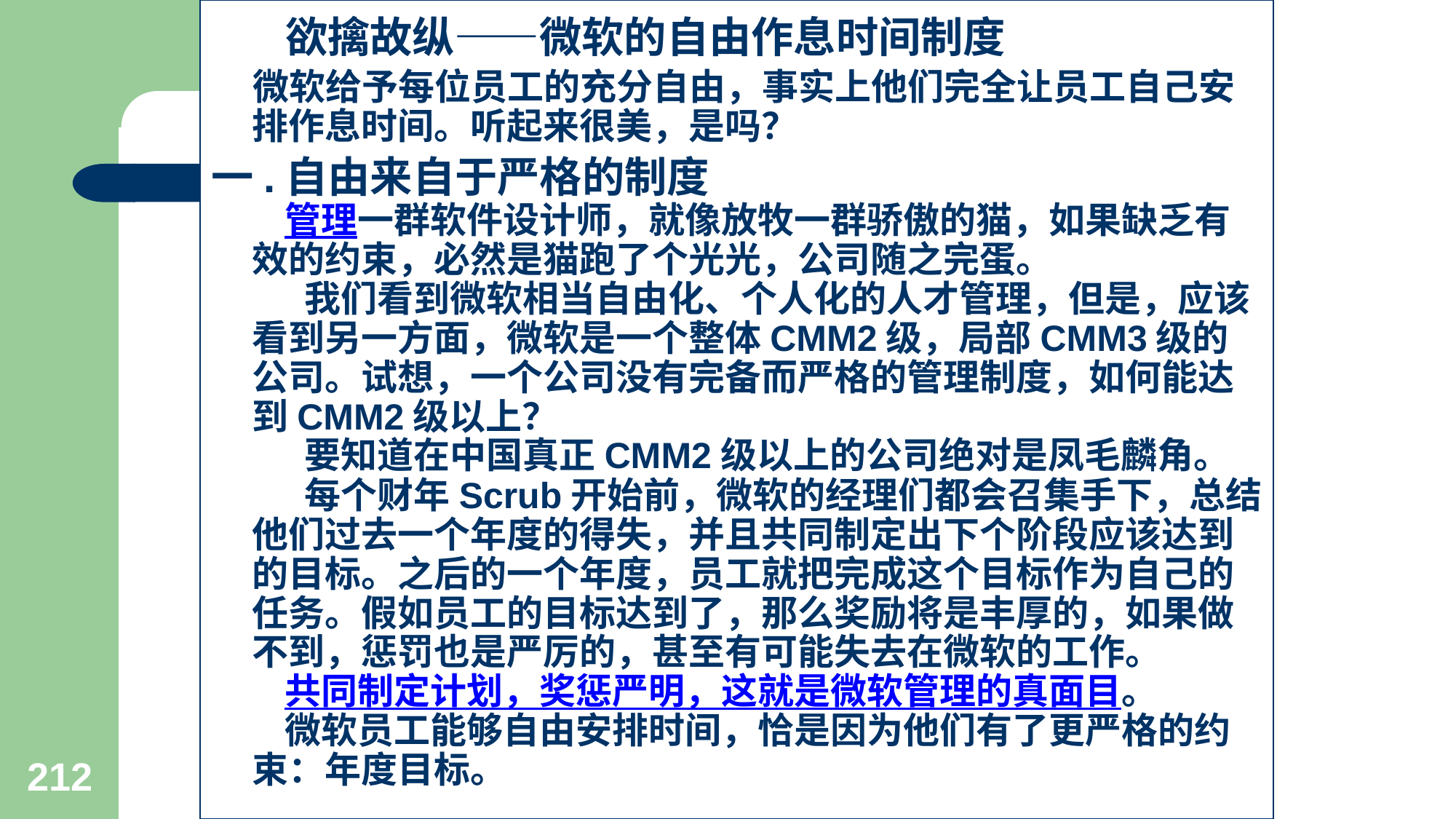

欲擒故纵——微软的自由作息时间制度
     微软给予每位员工的充分自由，事实上他们完全让员工自己安排作息时间。听起来很美，是吗？
一.自由来自于严格的制度
    管理一群软件设计师，就像放牧一群骄傲的猫，如果缺乏有效的约束，必然是猫跑了个光光，公司随之完蛋。
　  我们看到微软相当自由化、个人化的人才管理，但是，应该看到另一方面，微软是一个整体CMM2级，局部CMM3级的公司。试想，一个公司没有完备而严格的管理制度，如何能达到CMM2级以上？
　  要知道在中国真正CMM2级以上的公司绝对是凤毛麟角。
　  每个财年Scrub开始前，微软的经理们都会召集手下，总结他们过去一个年度的得失，并且共同制定出下个阶段应该达到的目标。之后的一个年度，员工就把完成这个目标作为自己的任务。假如员工的目标达到了，那么奖励将是丰厚的，如果做不到，惩罚也是严厉的，甚至有可能失去在微软的工作。
    共同制定计划，奖惩严明，这就是微软管理的真面目。
    微软员工能够自由安排时间，恰是因为他们有了更严格的约束：年度目标。
212